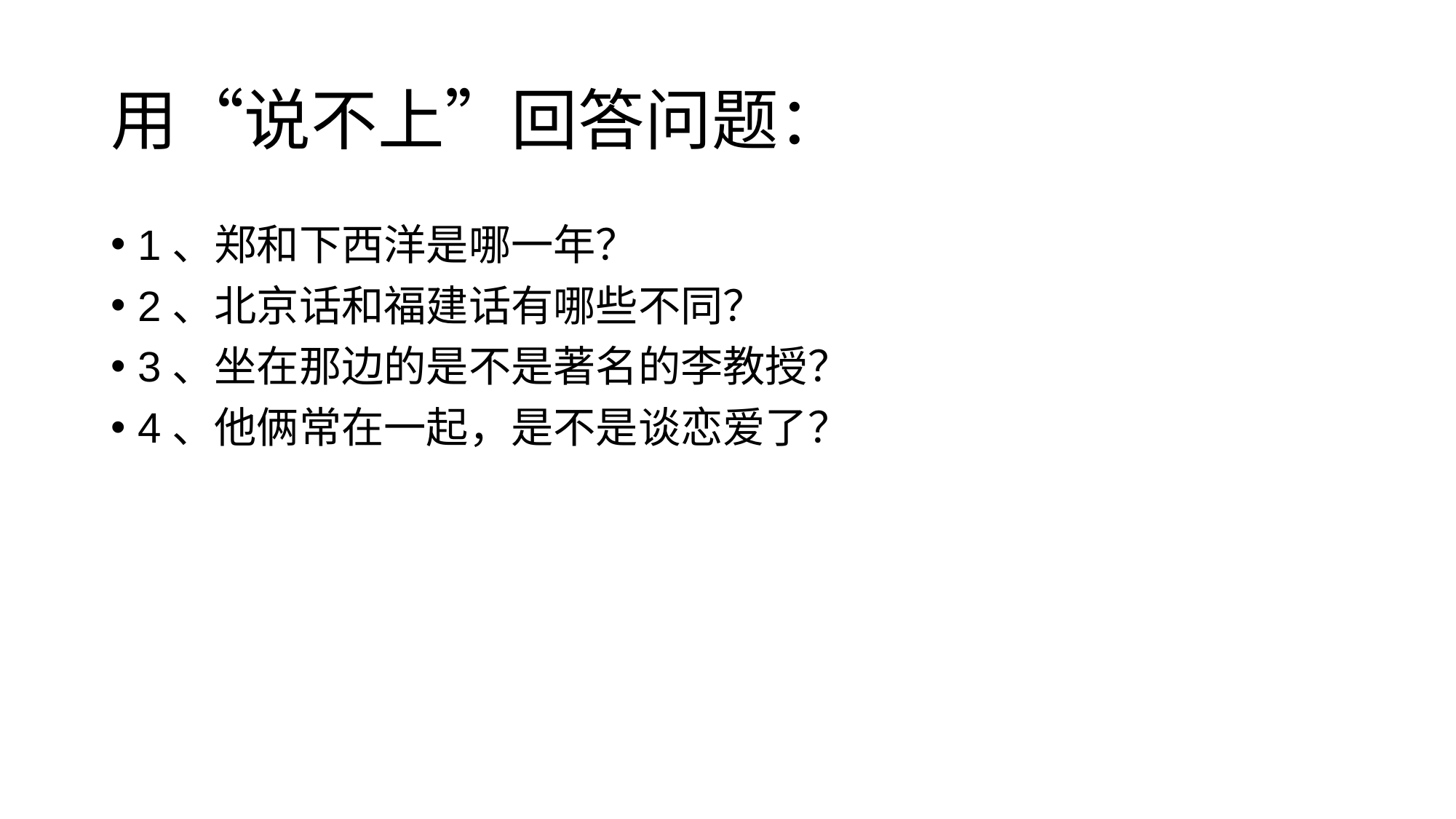

# 用“说不上”回答问题：
1、郑和下西洋是哪一年？
2、北京话和福建话有哪些不同？
3、坐在那边的是不是著名的李教授？
4、他俩常在一起，是不是谈恋爱了？